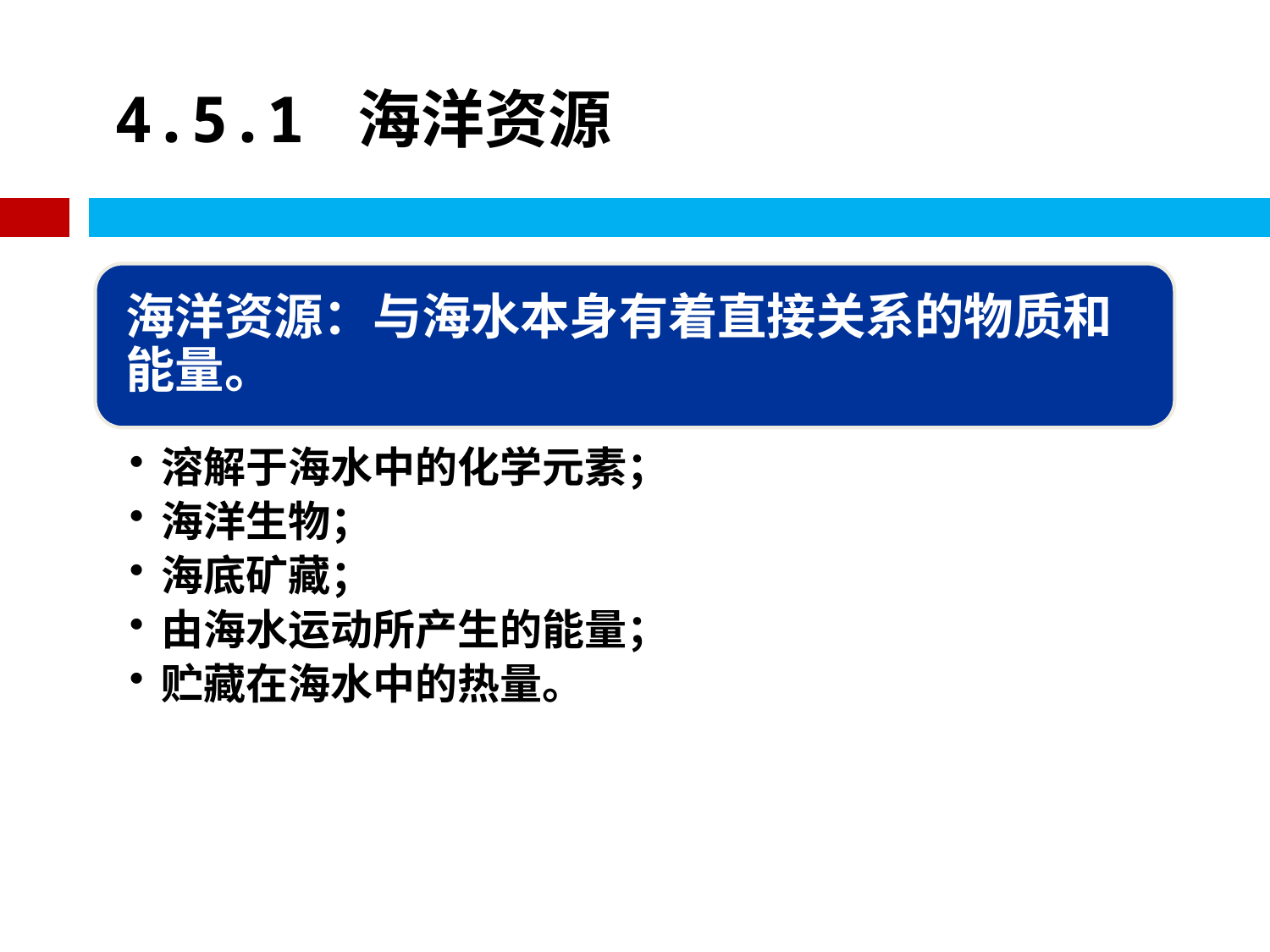

# 4.5.1 海洋资源
海洋资源：与海水本身有着直接关系的物质和能量。
溶解于海水中的化学元素；
海洋生物；
海底矿藏；
由海水运动所产生的能量；
贮藏在海水中的热量。